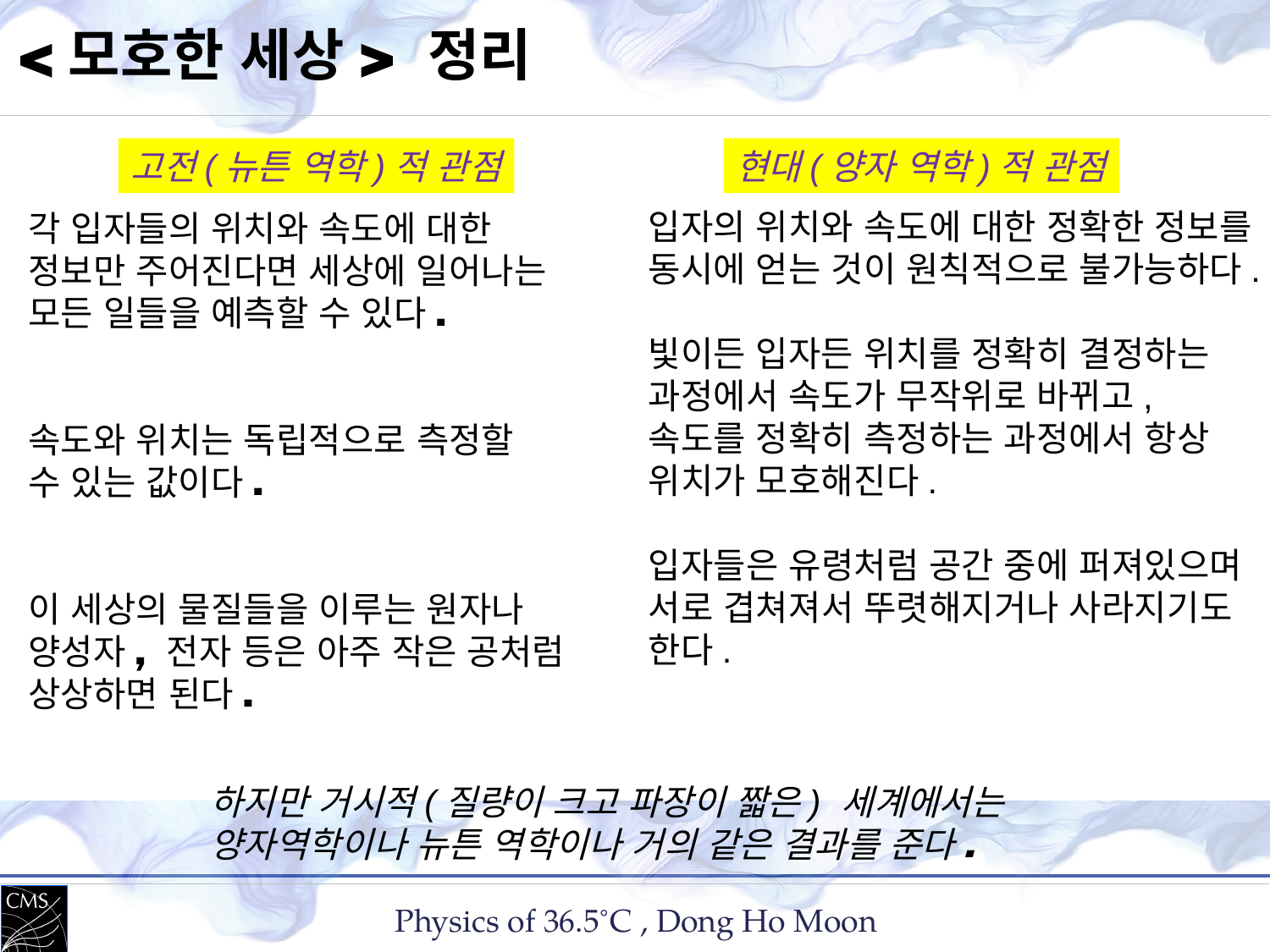

<모호한 세상> 정리
고전(뉴튼 역학)적 관점
현대(양자 역학)적 관점
입자의 위치와 속도에 대한 정확한 정보를 동시에 얻는 것이 원칙적으로 불가능하다.

빛이든 입자든 위치를 정확히 결정하는 과정에서 속도가 무작위로 바뀌고, 속도를 정확히 측정하는 과정에서 항상 위치가 모호해진다.

입자들은 유령처럼 공간 중에 퍼져있으며 서로 겹쳐져서 뚜렷해지거나 사라지기도 한다.
각 입자들의 위치와 속도에 대한
정보만 주어진다면 세상에 일어나는
모든 일들을 예측할 수 있다.

속도와 위치는 독립적으로 측정할
수 있는 값이다.

이 세상의 물질들을 이루는 원자나 양성자, 전자 등은 아주 작은 공처럼
상상하면 된다.
하지만 거시적(질량이 크고 파장이 짧은) 세계에서는
양자역학이나 뉴튼 역학이나 거의 같은 결과를 준다.